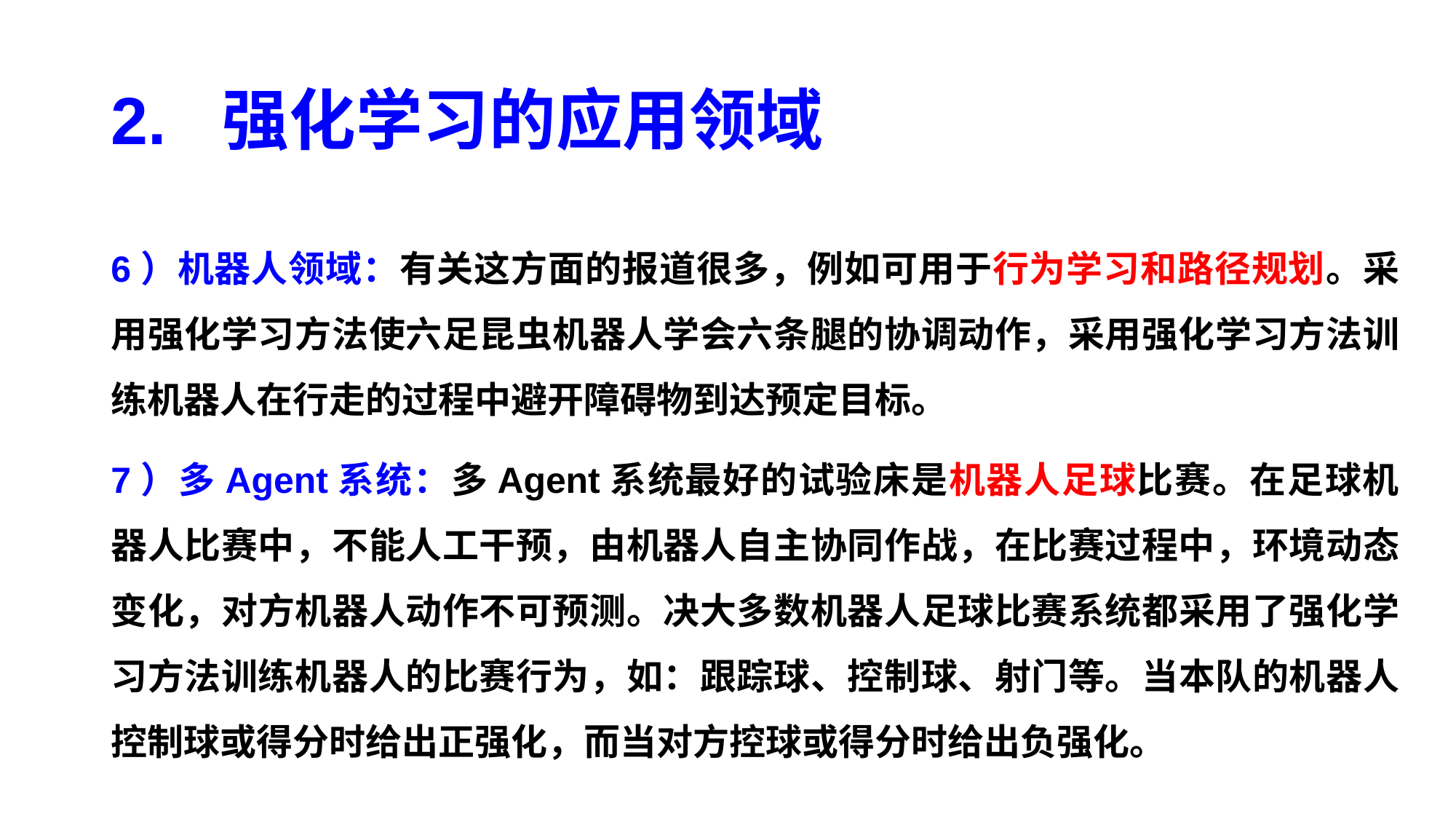

# 2. 强化学习的应用领域
6）机器人领域：有关这方面的报道很多，例如可用于行为学习和路径规划。采用强化学习方法使六足昆虫机器人学会六条腿的协调动作，采用强化学习方法训练机器人在行走的过程中避开障碍物到达预定目标。
7）多Agent系统：多Agent系统最好的试验床是机器人足球比赛。在足球机器人比赛中，不能人工干预，由机器人自主协同作战，在比赛过程中，环境动态变化，对方机器人动作不可预测。决大多数机器人足球比赛系统都采用了强化学习方法训练机器人的比赛行为，如：跟踪球、控制球、射门等。当本队的机器人控制球或得分时给出正强化，而当对方控球或得分时给出负强化。